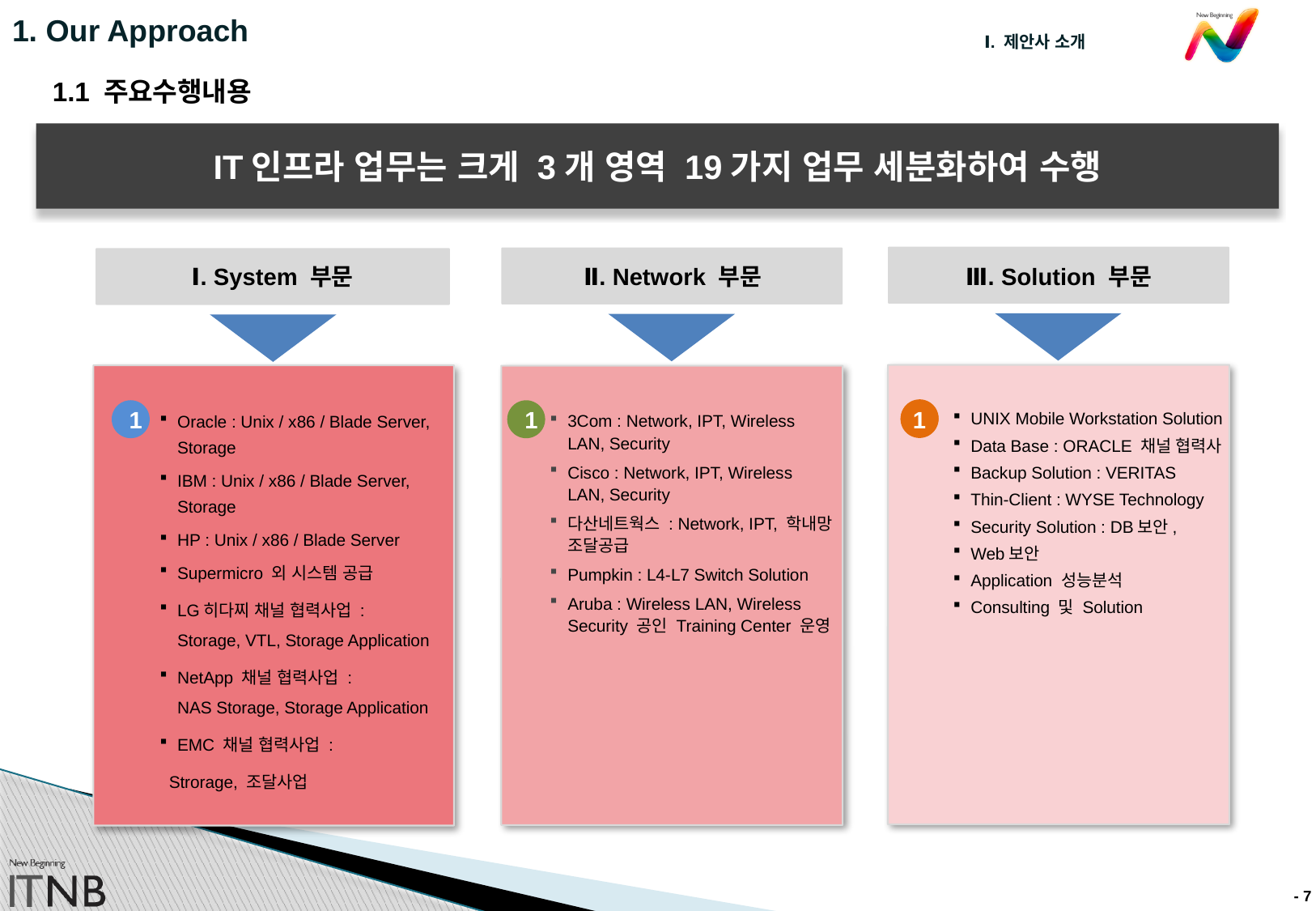

1. Our Approach
1.1 주요수행내용
IT인프라 업무는 크게 3개 영역 19가지 업무 세분화하여 수행

Ⅰ. System 부문
Ⅱ. Network 부문
Ⅲ. Solution 부문

UNIX Mobile Workstation Solution
Data Base : ORACLE 채널 협력사
Backup Solution : VERITAS
Thin-Client : WYSE Technology
Security Solution : DB보안,
Web보안
Application 성능분석
Consulting 및 Solution

Oracle : Unix / x86 / Blade Server, Storage
IBM : Unix / x86 / Blade Server, Storage
HP : Unix / x86 / Blade Server
Supermicro 외 시스템 공급
LG히다찌 채널 협력사업 :
Storage, VTL, Storage Application
NetApp 채널 협력사업 :
NAS Storage, Storage Application
EMC 채널 협력사업 :
  Strorage, 조달사업

1
1
1
3Com : Network, IPT, Wireless LAN, Security
Cisco : Network, IPT, Wireless LAN, Security
다산네트웍스 : Network, IPT, 학내망 조달공급
Pumpkin : L4-L7 Switch Solution
Aruba : Wireless LAN, Wireless Security 공인 Training Center 운영